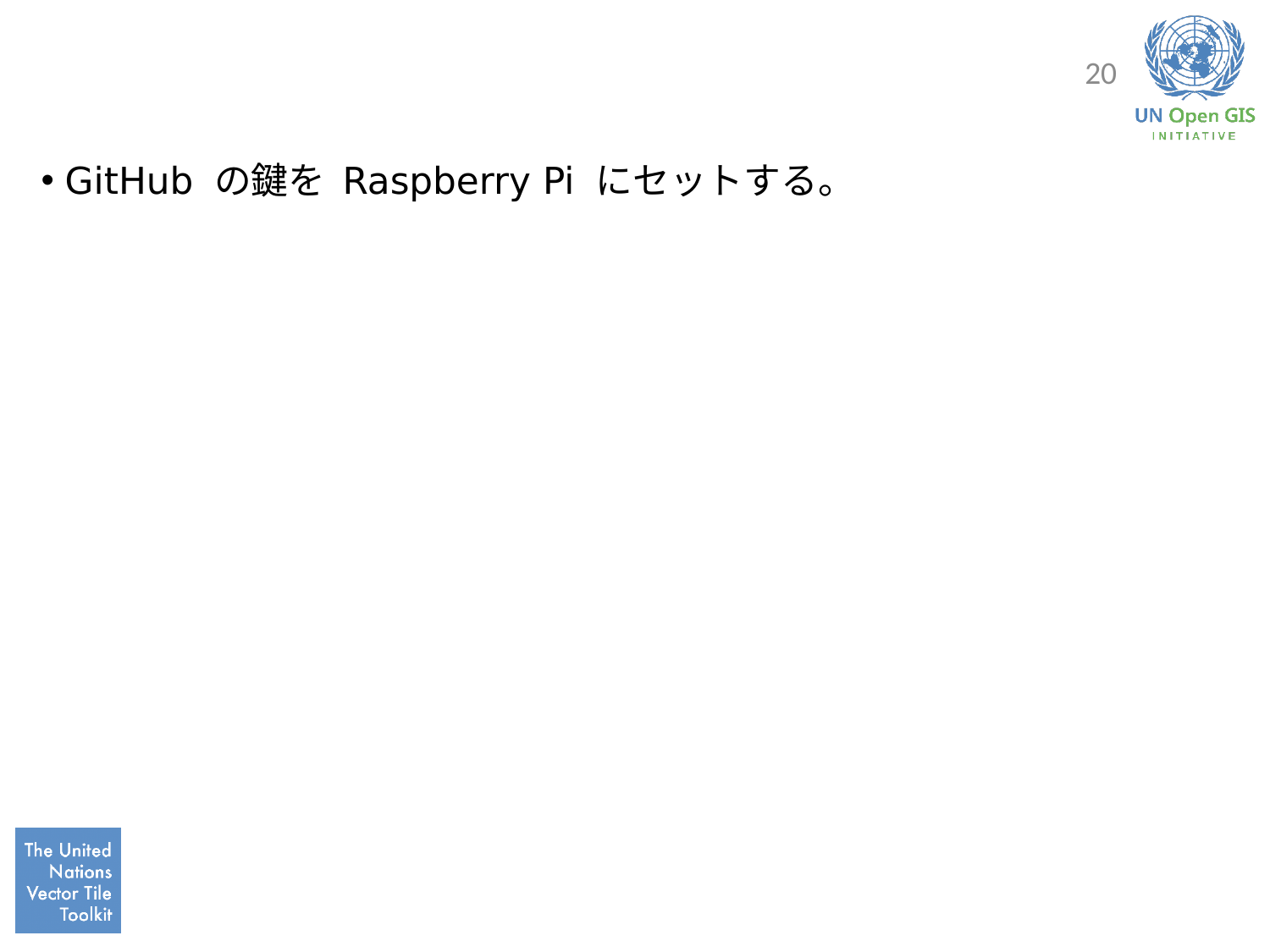

#
20
GitHub の鍵を Raspberry Pi にセットする。